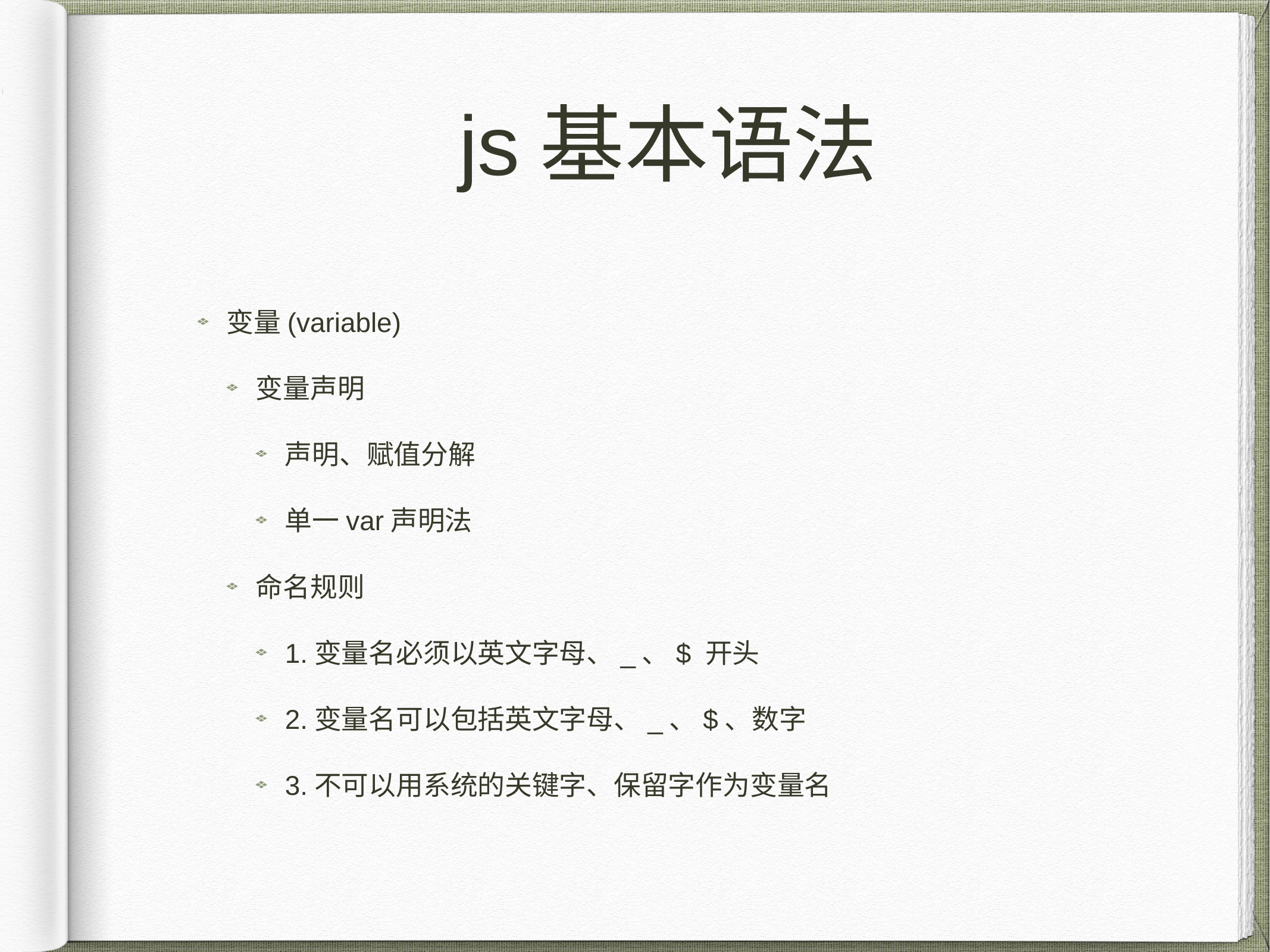

# js基本语法
变量(variable)
变量声明
声明、赋值分解
单一var声明法
命名规则
1.变量名必须以英文字母、_、$ 开头
2.变量名可以包括英文字母、_、$、数字
3.不可以用系统的关键字、保留字作为变量名